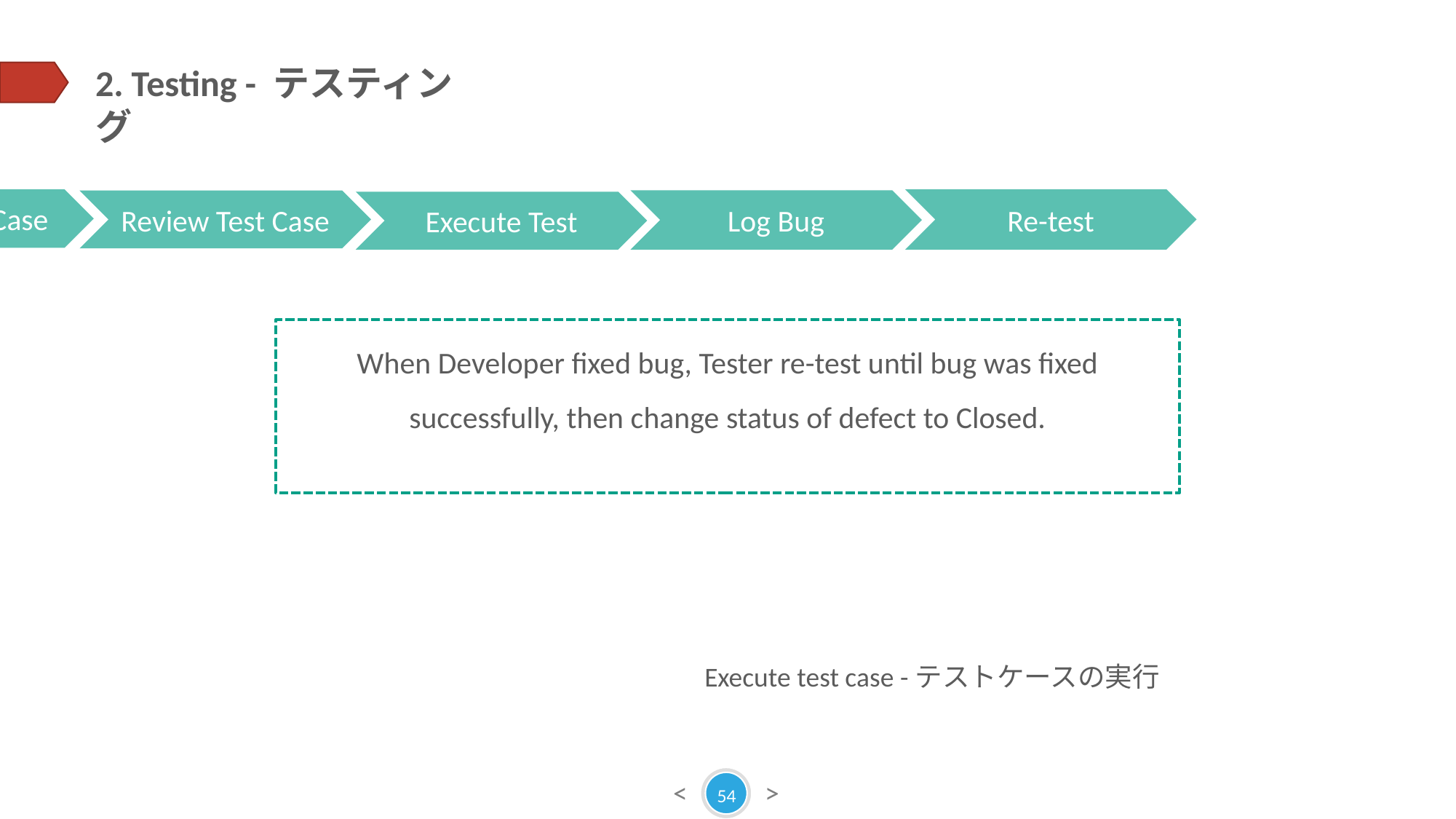

2. Testing - テスティング
Create Test Plan
Create Test Case
Re-test
Log Bug
Review Test Case
Execute Test
When Developer fixed bug, Tester re-test until bug was fixed successfully, then change status of defect to Closed.
Execute test case -テストケースの実行
54